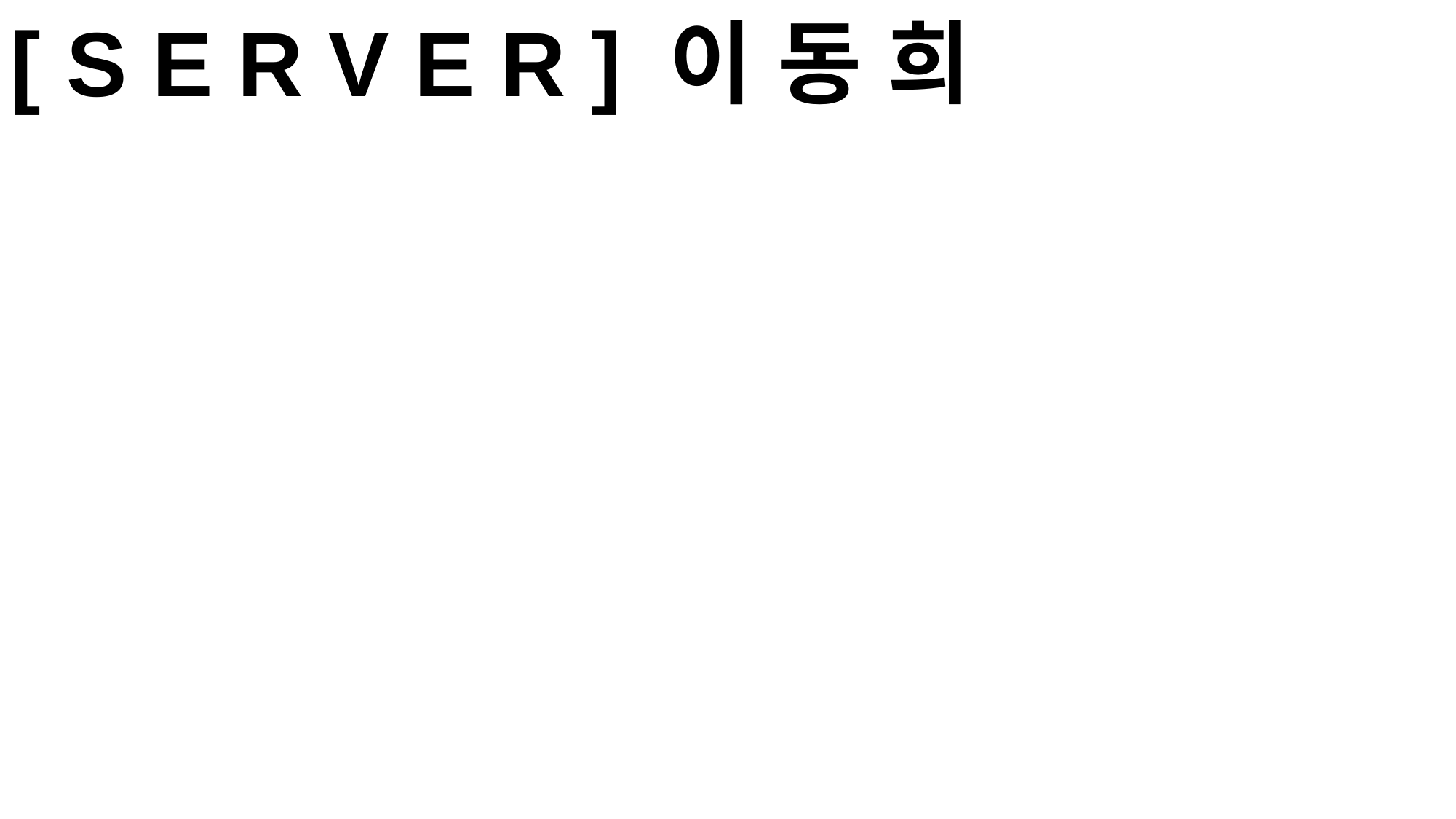

[ S E R V E R ] 이 동 희